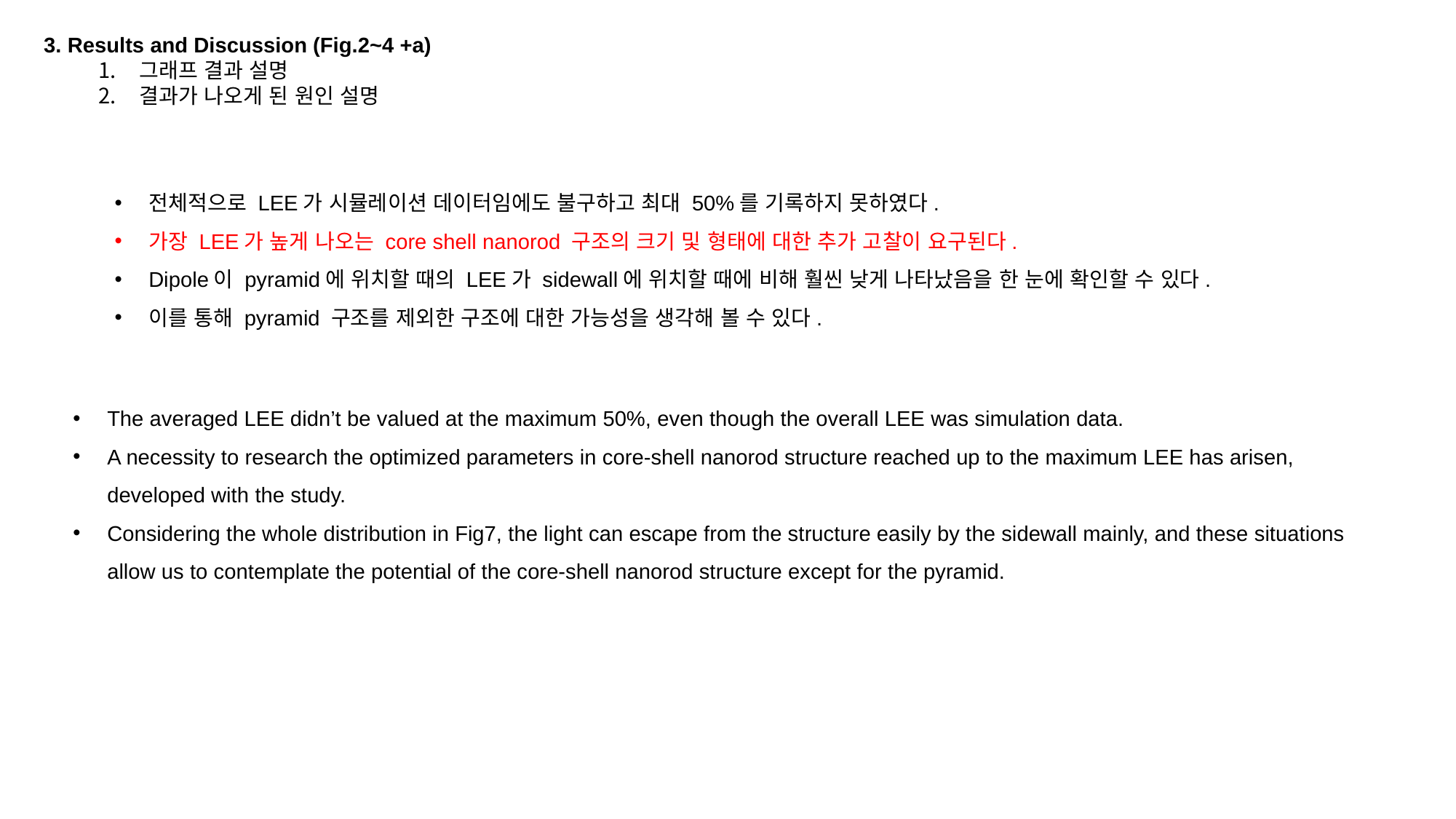

3. Results and Discussion (Fig.2~4 +a)
그래프 결과 설명
결과가 나오게 된 원인 설명
전체적으로 LEE가 시뮬레이션 데이터임에도 불구하고 최대 50%를 기록하지 못하였다.
가장 LEE가 높게 나오는 core shell nanorod 구조의 크기 및 형태에 대한 추가 고찰이 요구된다.
Dipole이 pyramid에 위치할 때의 LEE가 sidewall에 위치할 때에 비해 훨씬 낮게 나타났음을 한 눈에 확인할 수 있다.
이를 통해 pyramid 구조를 제외한 구조에 대한 가능성을 생각해 볼 수 있다.
The averaged LEE didn’t be valued at the maximum 50%, even though the overall LEE was simulation data.
A necessity to research the optimized parameters in core-shell nanorod structure reached up to the maximum LEE has arisen, developed with the study.
Considering the whole distribution in Fig7, the light can escape from the structure easily by the sidewall mainly, and these situations allow us to contemplate the potential of the core-shell nanorod structure except for the pyramid.